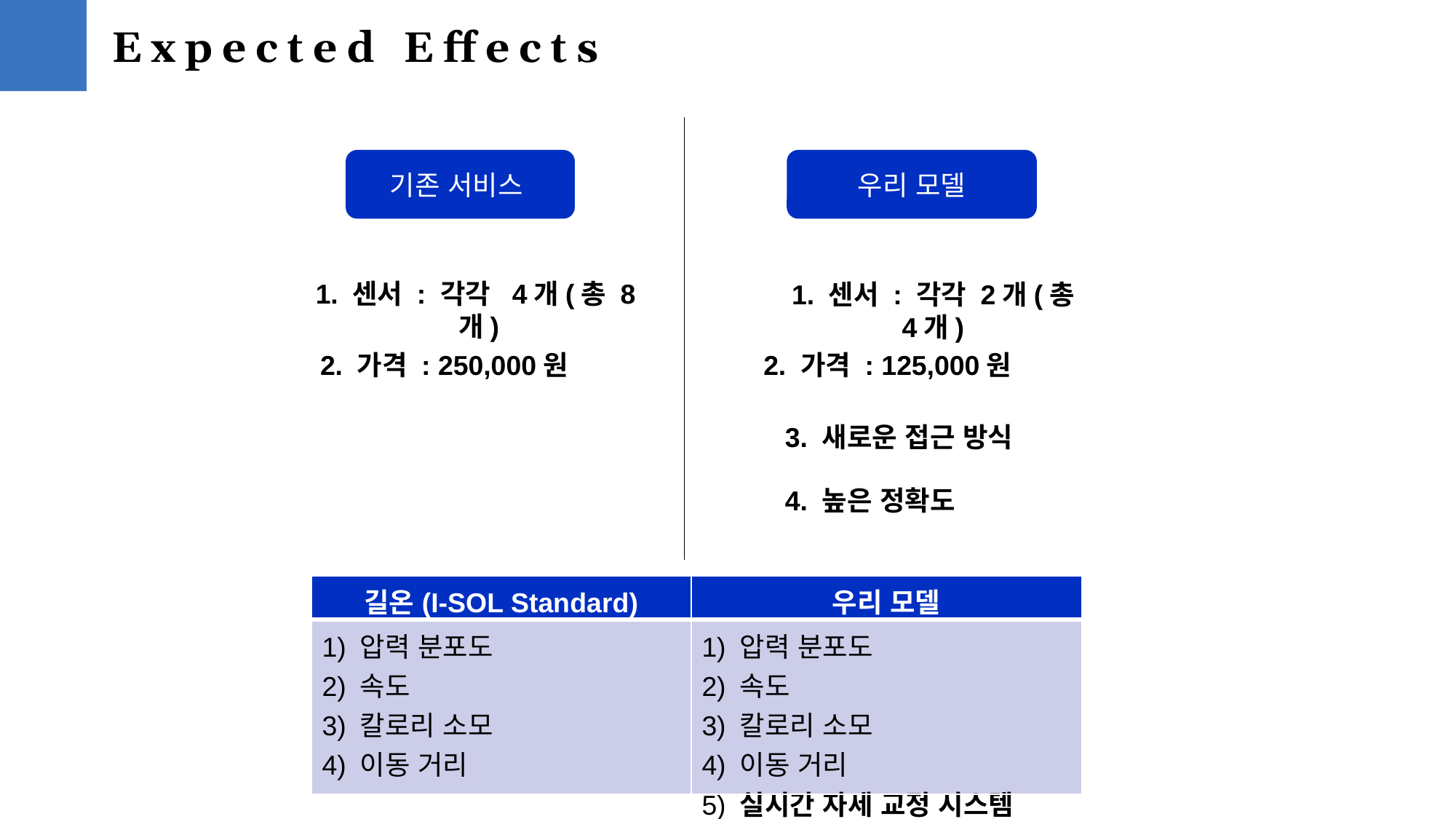

Expected Effects
기존 서비스
우리 모델
1. 센서 : 각각  4개(총 8개)
1. 센서 : 각각 2개(총 4개)
2. 가격 : 250,000원
2. 가격 : 125,000원
3. 새로운 접근 방식
4. 높은 정확도
| 길온(I-SOL Standard) | 우리 모델 |
| --- | --- |
| 1) 압력 분포도 2) 속도 3) 칼로리 소모 4) 이동 거리 | 1) 압력 분포도 2) 속도 3) 칼로리 소모 4) 이동 거리 5) 실시간 자세 교정 시스템 |